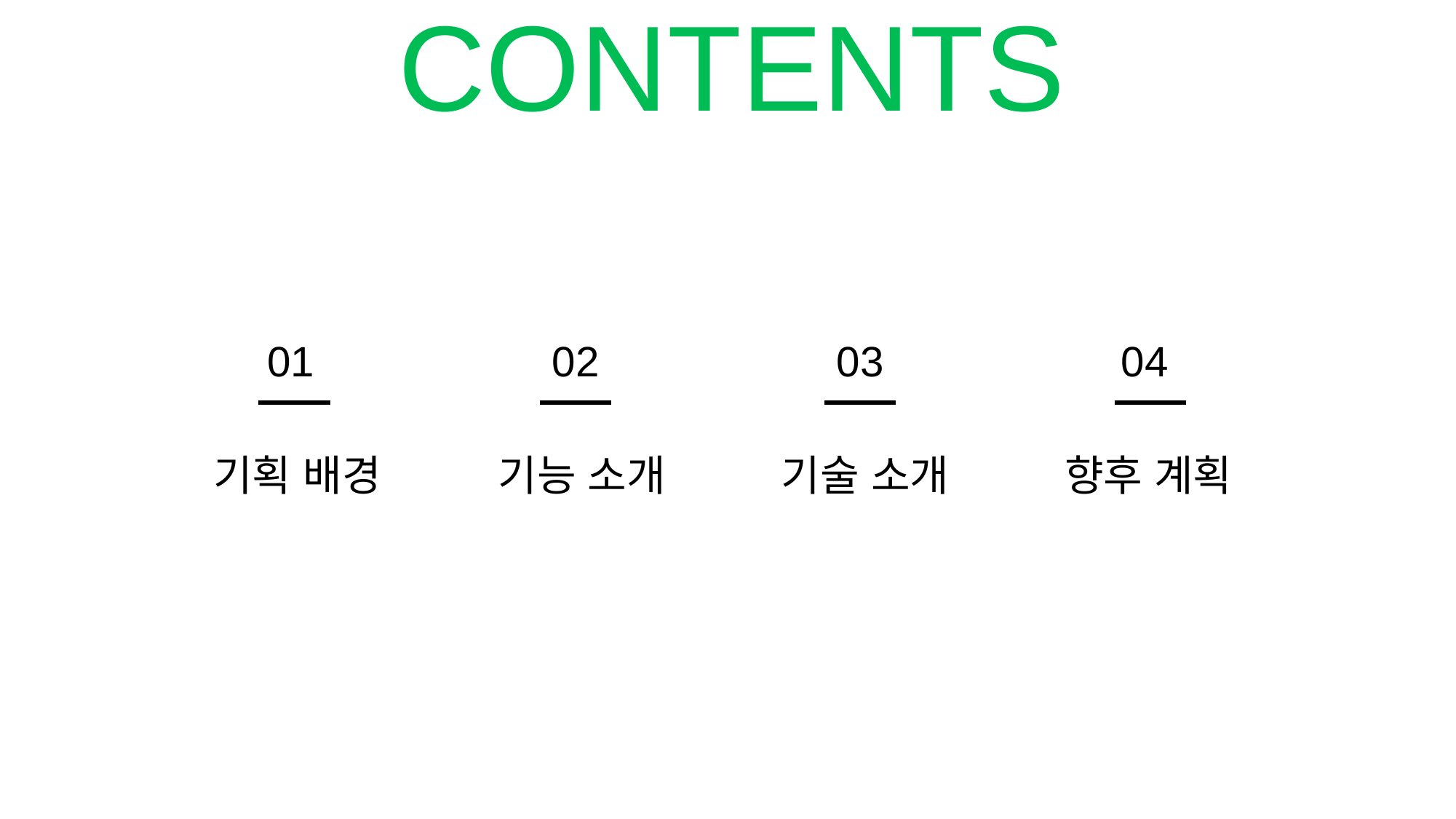

CONTENTS

01
02
03
04
기획 배경
기능 소개
기술 소개
향후 계획